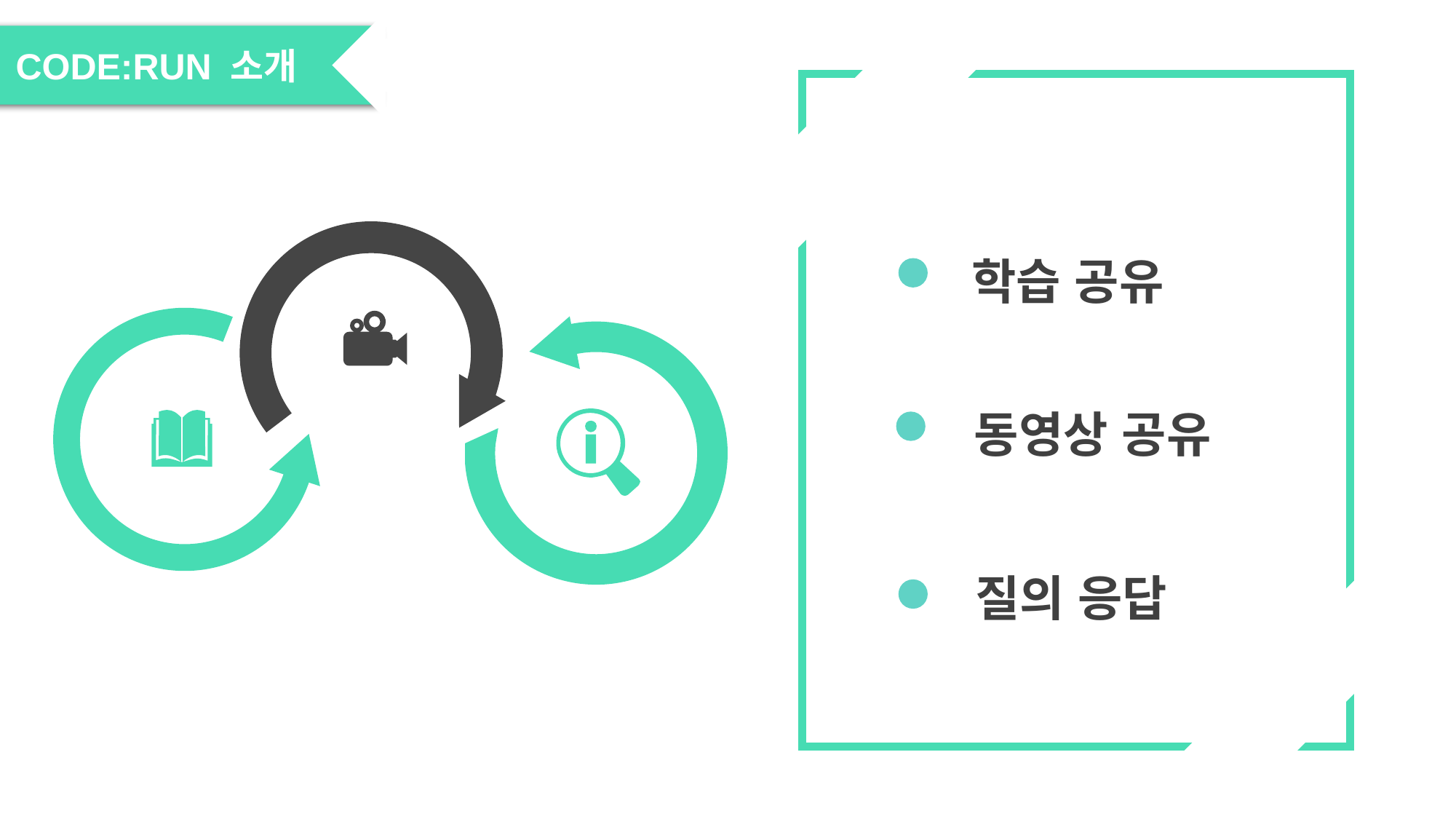

CODE:RUN 소개

학습 공유

 동영상 공유

 질의 응답